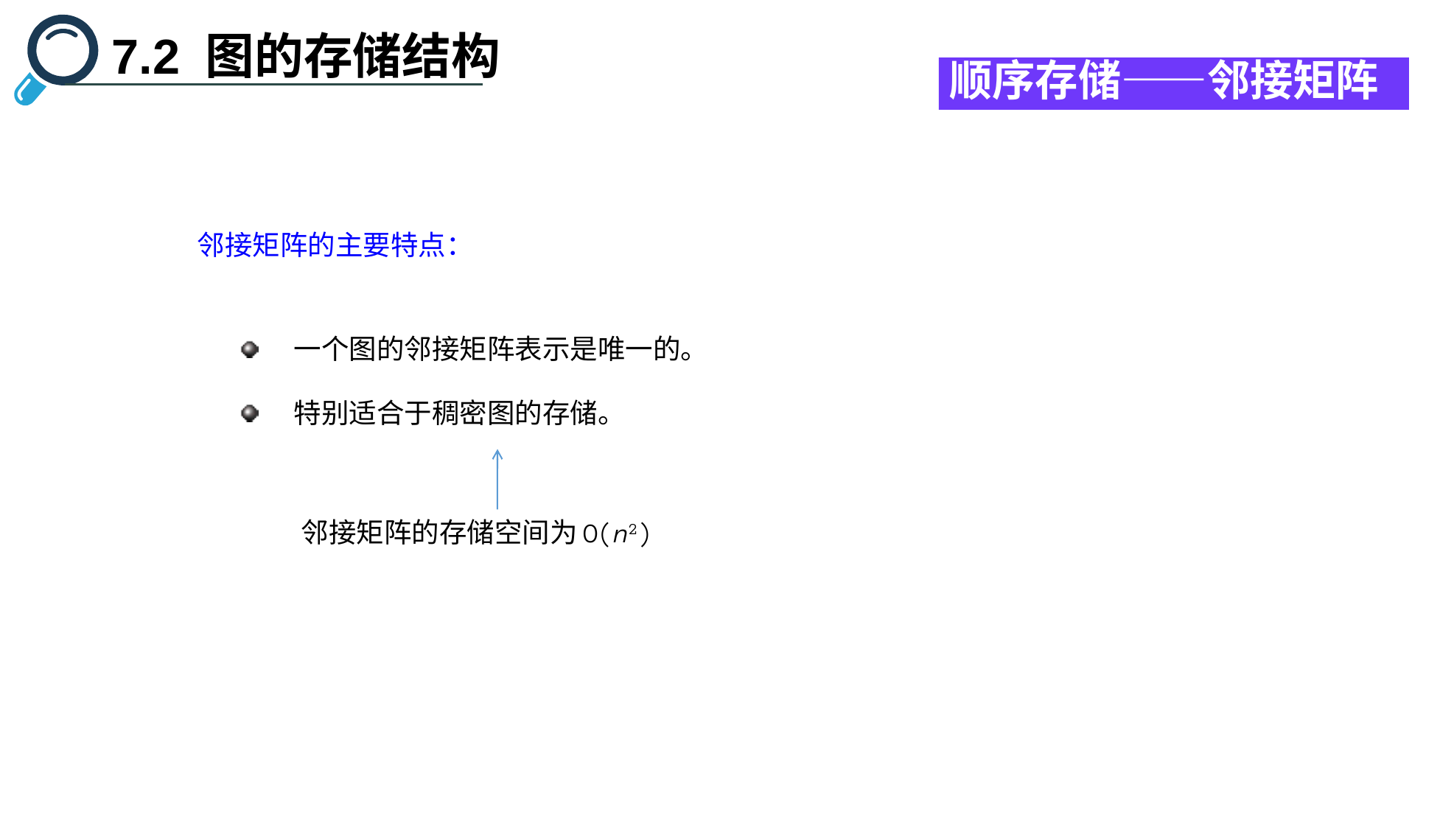

7.2 图的存储结构
顺序存储——邻接矩阵
邻接矩阵的主要特点：
一个图的邻接矩阵表示是唯一的。
特别适合于稠密图的存储。
邻接矩阵的存储空间为O(n2)